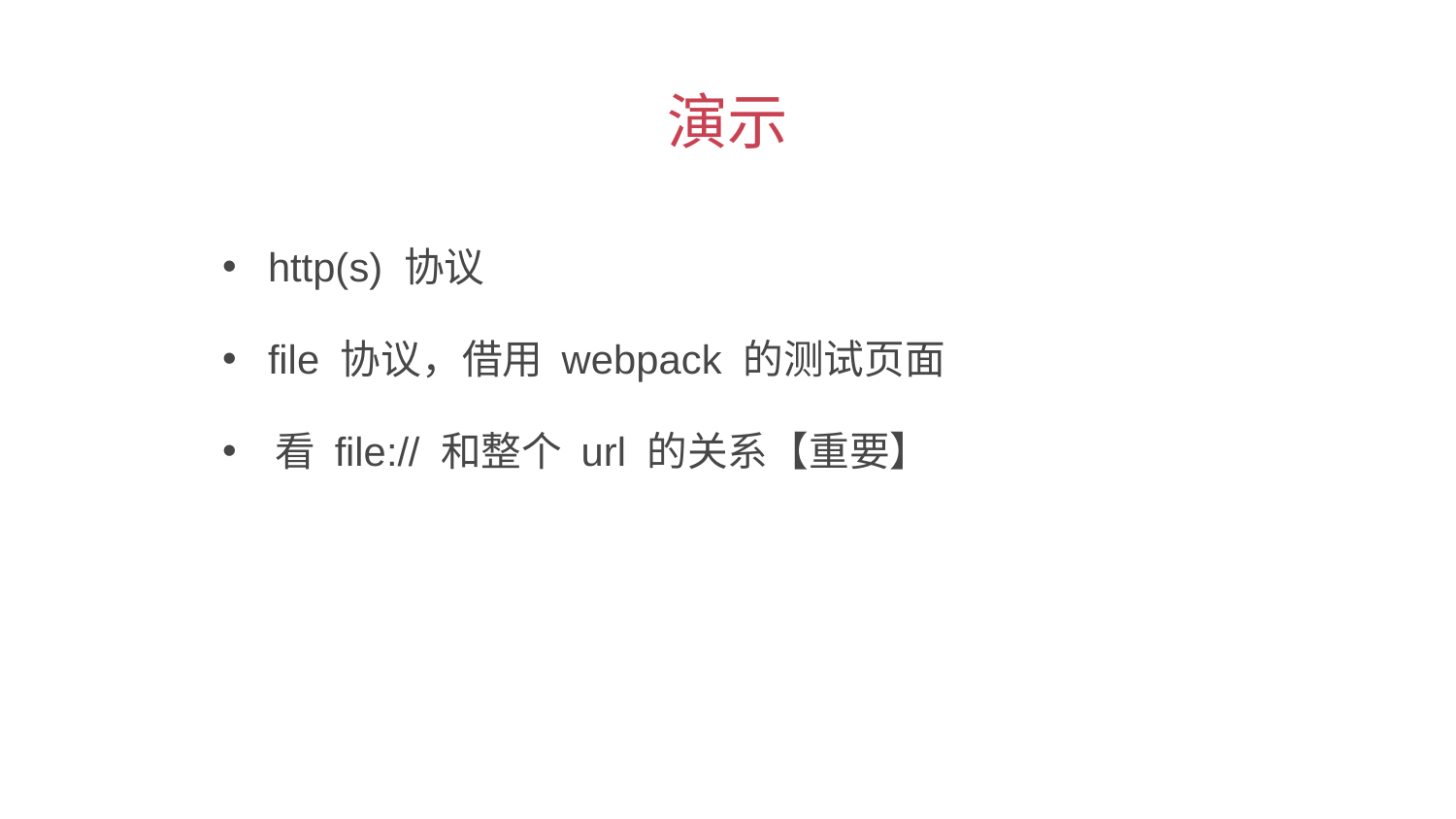

演示
 http(s) 协议
 file 协议，借用 webpack 的测试页面
 看 file:// 和整个 url 的关系【重要】